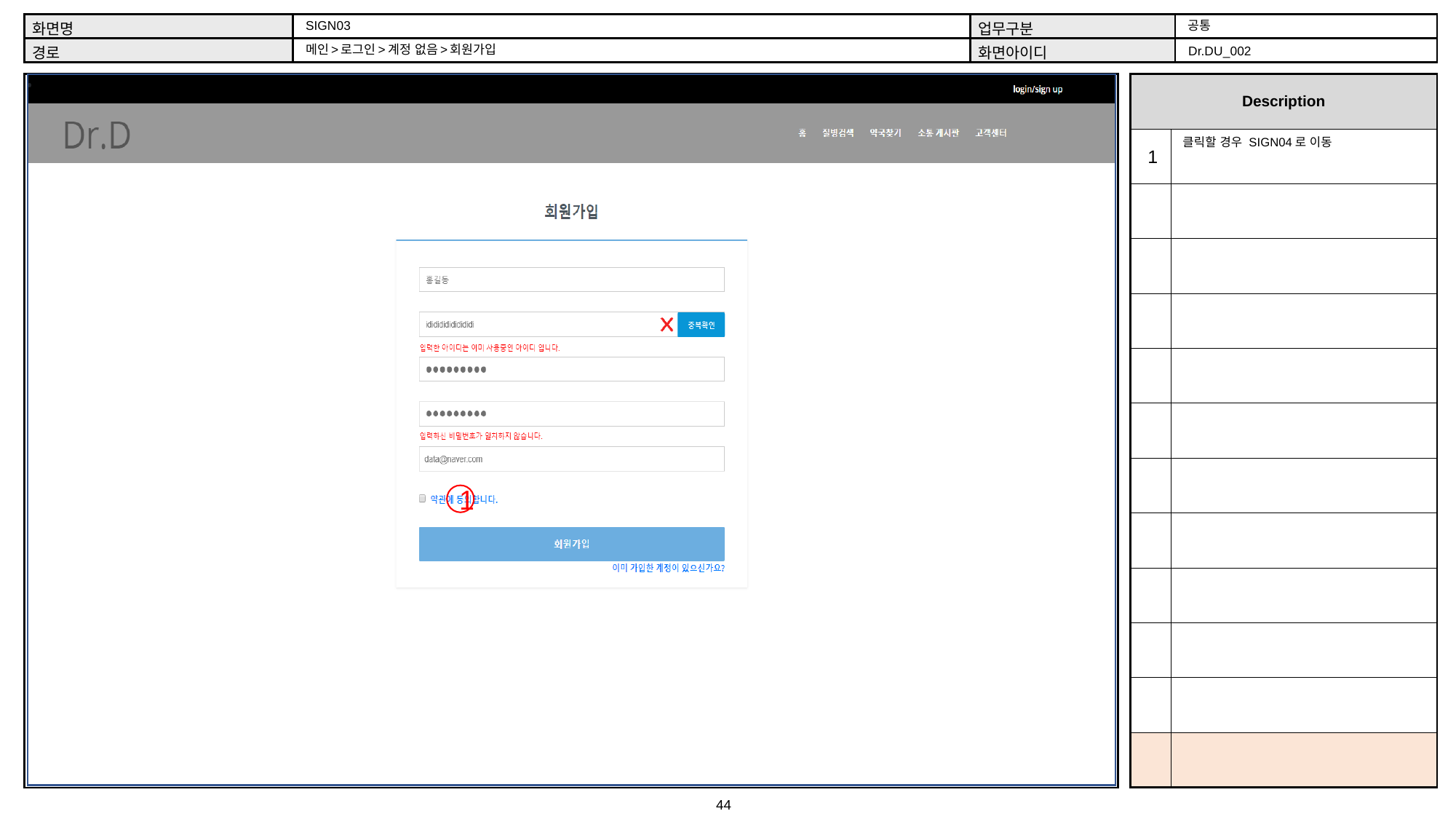

공통
SIGN03

메인>로그인>계정 없음>회원가입
Dr.DU_002

클릭할 경우 SIGN04로 이동
1
1